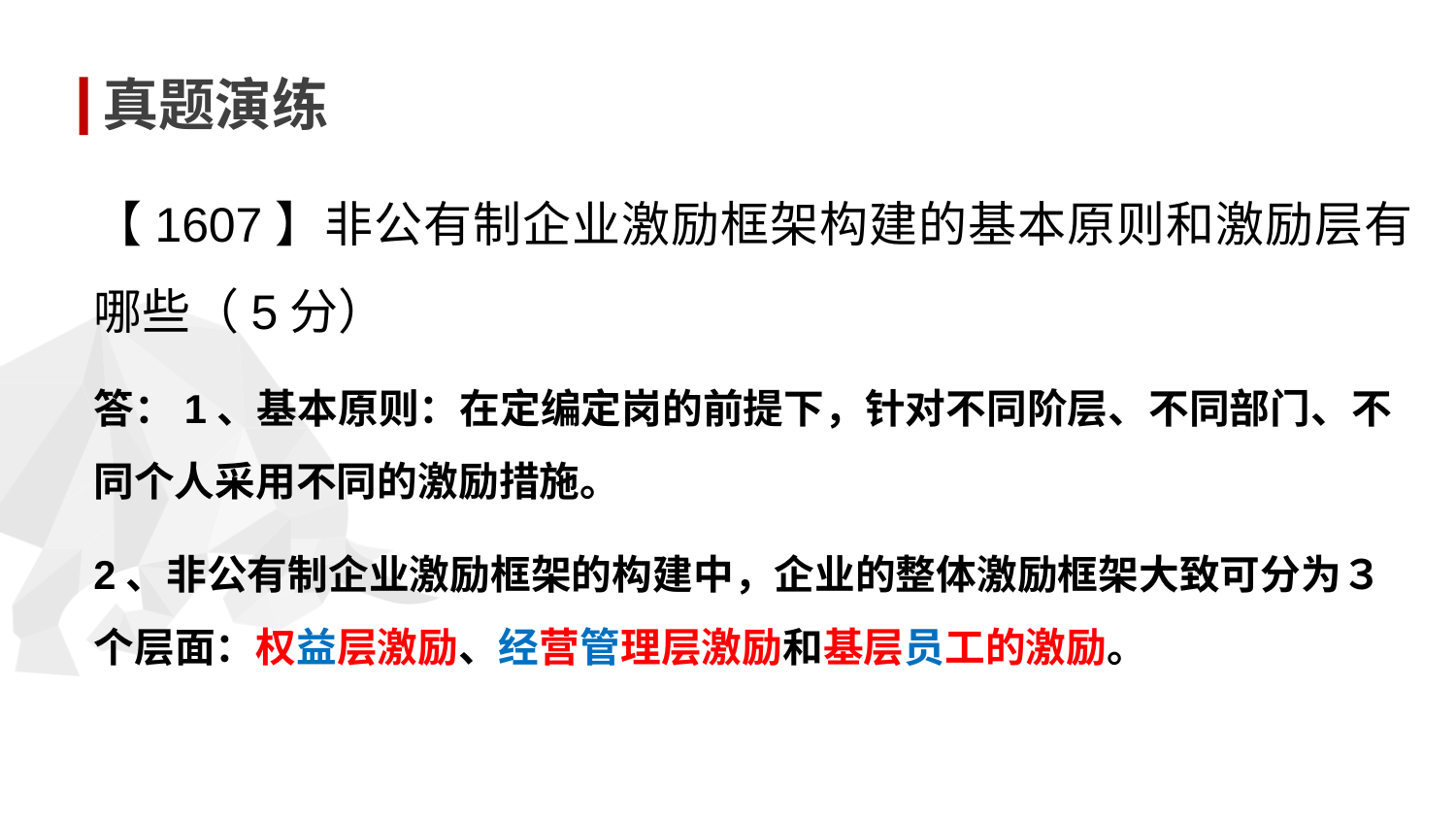

真题演练
【1607】非公有制企业激励框架构建的基本原则和激励层有哪些（5分）
答：1、基本原则：在定编定岗的前提下，针对不同阶层、不同部门、不同个人采用不同的激励措施。
2、非公有制企业激励框架的构建中，企业的整体激励框架大致可分为３ 个层面：权益层激励、经营管理层激励和基层员工的激励。